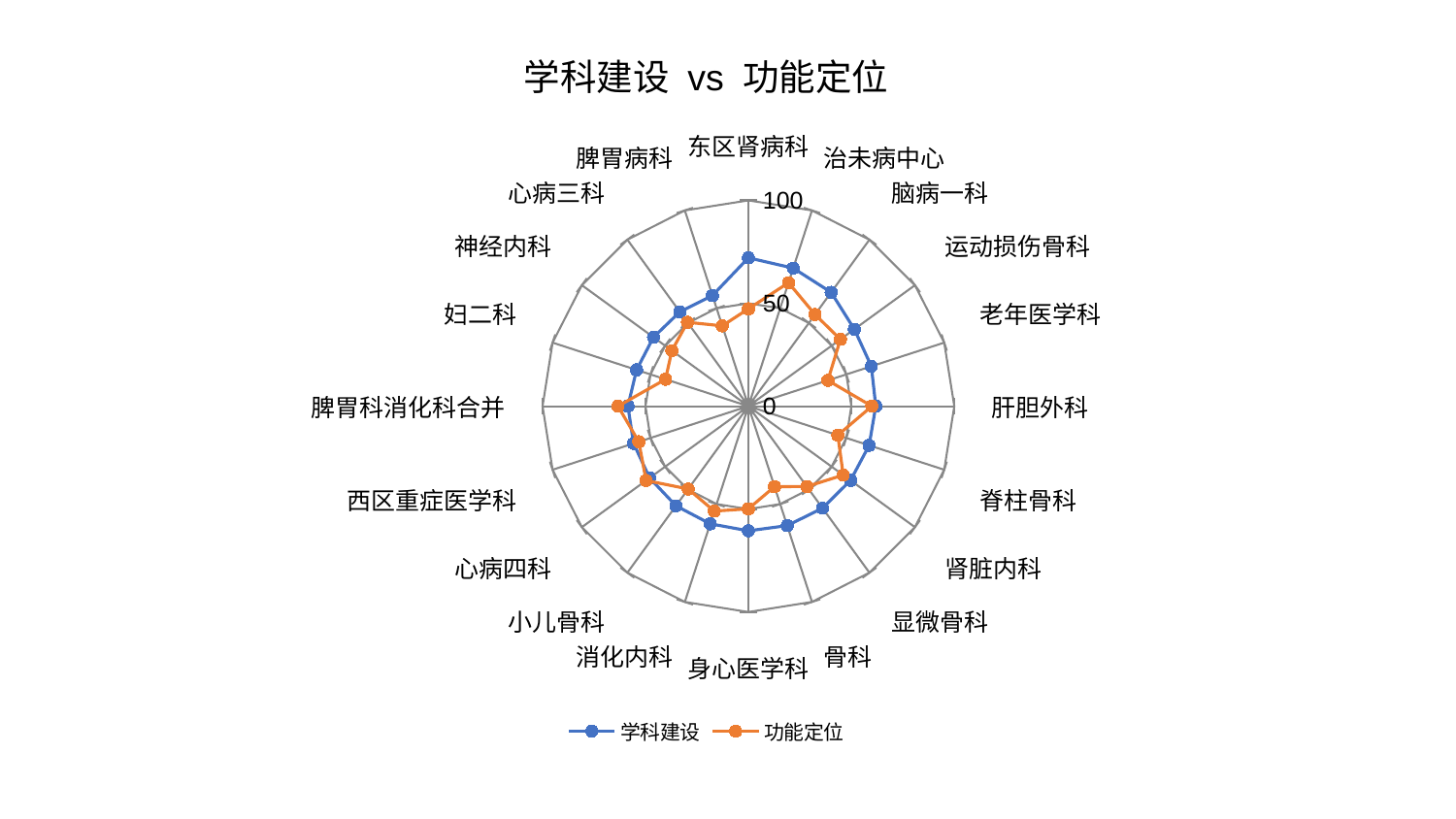

### Chart: 学科建设 vs 功能定位

| Category | 学科建设 | 功能定位 |
|---|---|---|
| 东区肾病科 | 72.08419753078095 | 47.314203282709045 |
| 治未病中心 | 70.53043094904571 | 63.0777966623633 |
| 脑病一科 | 68.38467501444802 | 55.06845561997234 |
| 运动损伤骨科 | 63.615707502516514 | 55.24931929482064 |
| 老年医学科 | 62.791166259655455 | 40.577178141486236 |
| 肝胆外科 | 61.87321184472327 | 59.96938847866912 |
| 脊柱骨科 | 61.66221422431247 | 45.66963309472981 |
| 肾脏内科 | 61.33360476703527 | 56.937894251305465 |
| 显微骨科 | 61.26948533176264 | 48.27958335423673 |
| 骨科 | 61.022710493016895 | 41.12222139731666 |
| 身心医学科 | 60.56725477294306 | 49.87594310398761 |
| 消化内科 | 60.08914713191573 | 53.61628888566057 |
| 小儿骨科 | 59.85276749207951 | 49.757076118720036 |
| 心病四科 | 59.33274397985492 | 61.4562444520834 |
| 西区重症医学科 | 58.63593955212935 | 55.99282897333516 |
| 脾胃科消化科合并 | 58.52312043718726 | 63.338809537329624 |
| 妇二科 | 57.131377933463426 | 42.33490250391154 |
| 神经内科 | 56.988377398838196 | 45.96529870863008 |
| 心病三科 | 56.651853583063605 | 50.382573517506835 |
| 脾胃病科 | 56.53057405099541 | 41.05987016040862 |
15